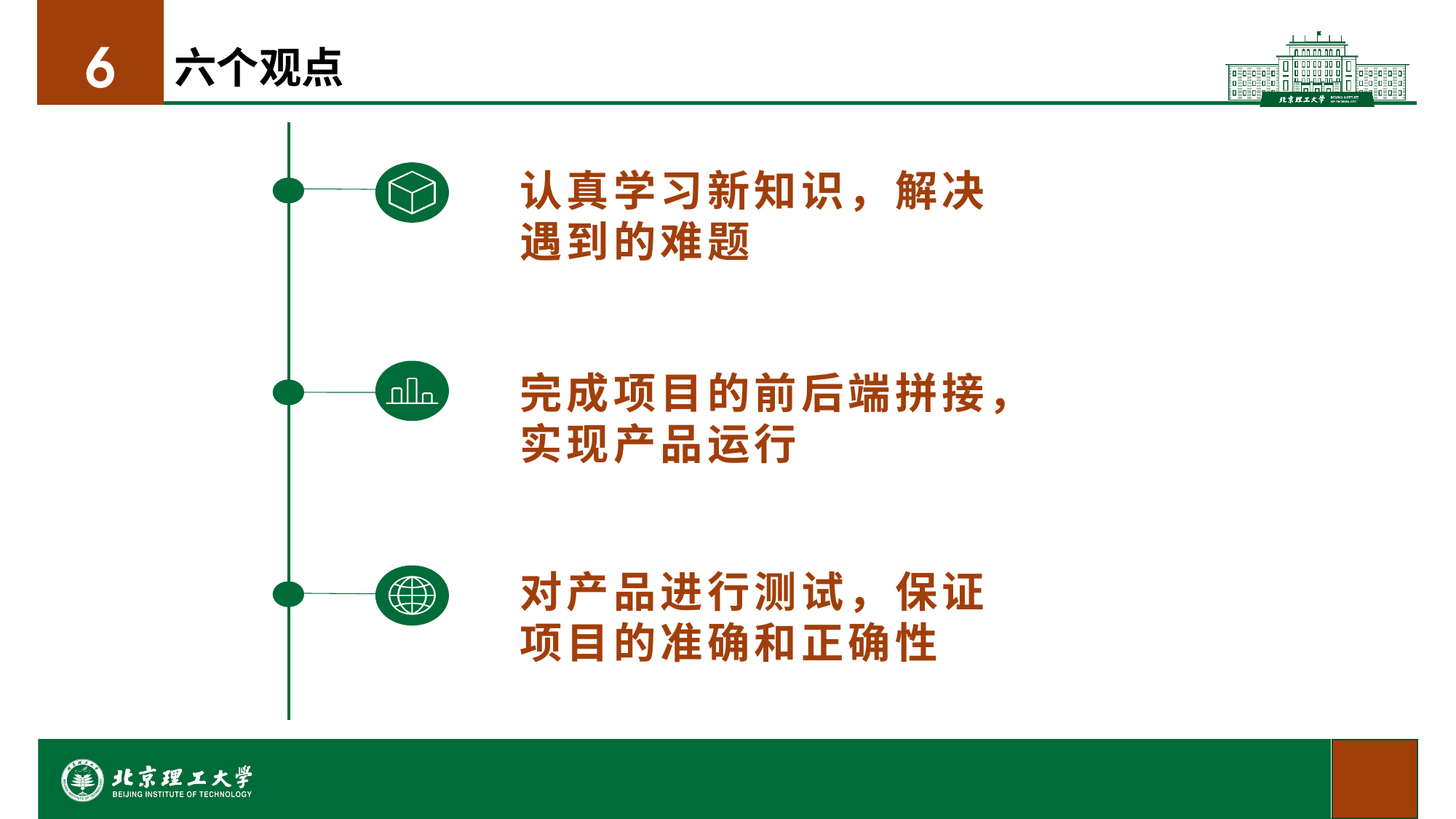

6
# 六个观点

认真学习新知识，解决遇到的难题

完成项目的前后端拼接，实现产品运行

对产品进行测试，保证项目的准确和正确性